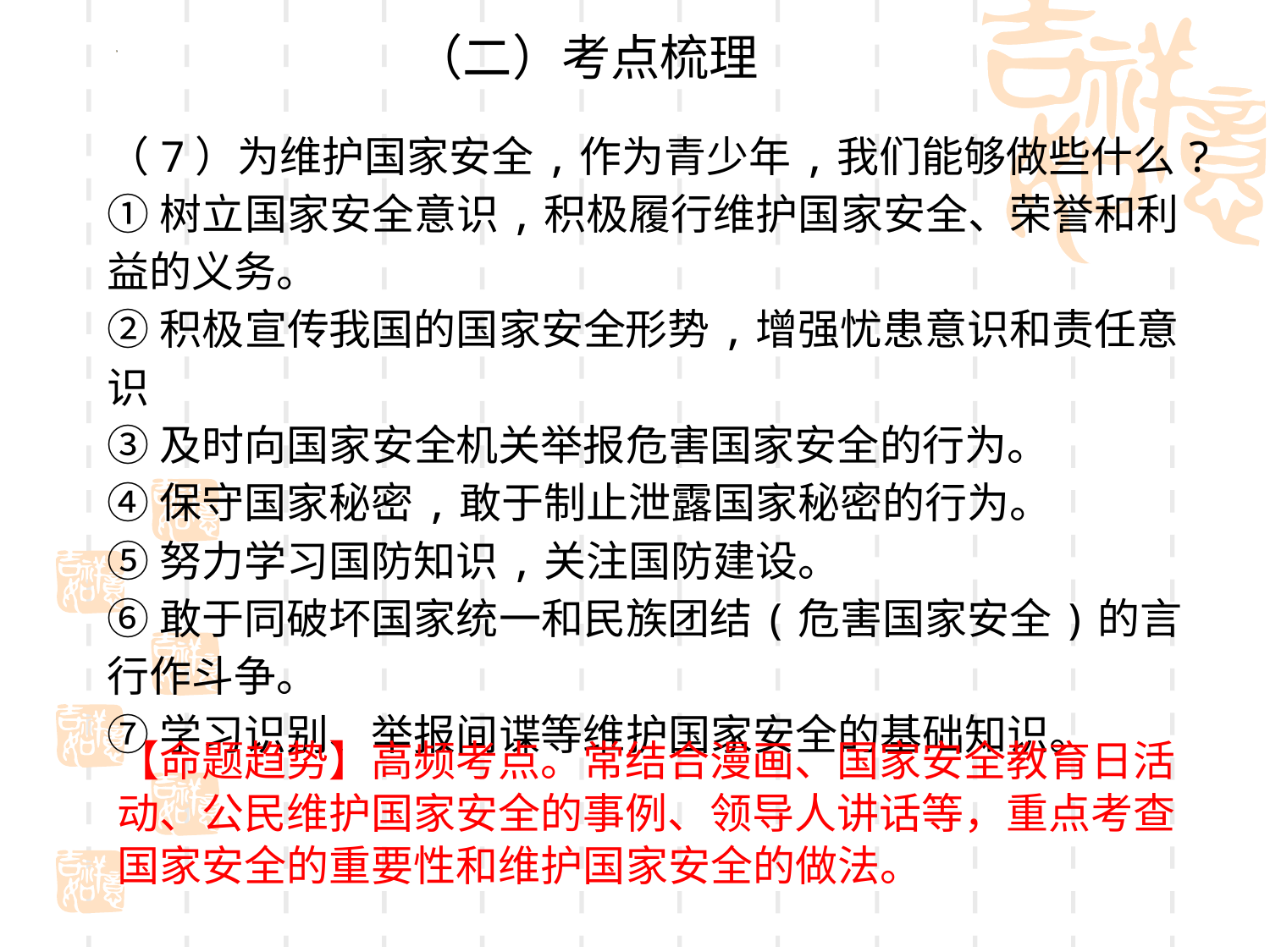

（二）考点梳理
（7）为维护国家安全,作为青少年,我们能够做些什么?
①树立国家安全意识,积极履行维护国家安全、荣誉和利益的义务。
②积极宣传我国的国家安全形势,增强忧患意识和责任意识
③及时向国家安全机关举报危害国家安全的行为。
④保守国家秘密,敢于制止泄露国家秘密的行为。
⑤努力学习国防知识,关注国防建设。
⑥敢于同破坏国家统一和民族团结(危害国家安全)的言行作斗争。
⑦学习识别、举报间谍等维护国家安全的基础知识。
【命题趋势】高频考点。常结合漫画、国家安全教育日活动、公民维护国家安全的事例、领导人讲话等，重点考查国家安全的重要性和维护国家安全的做法。